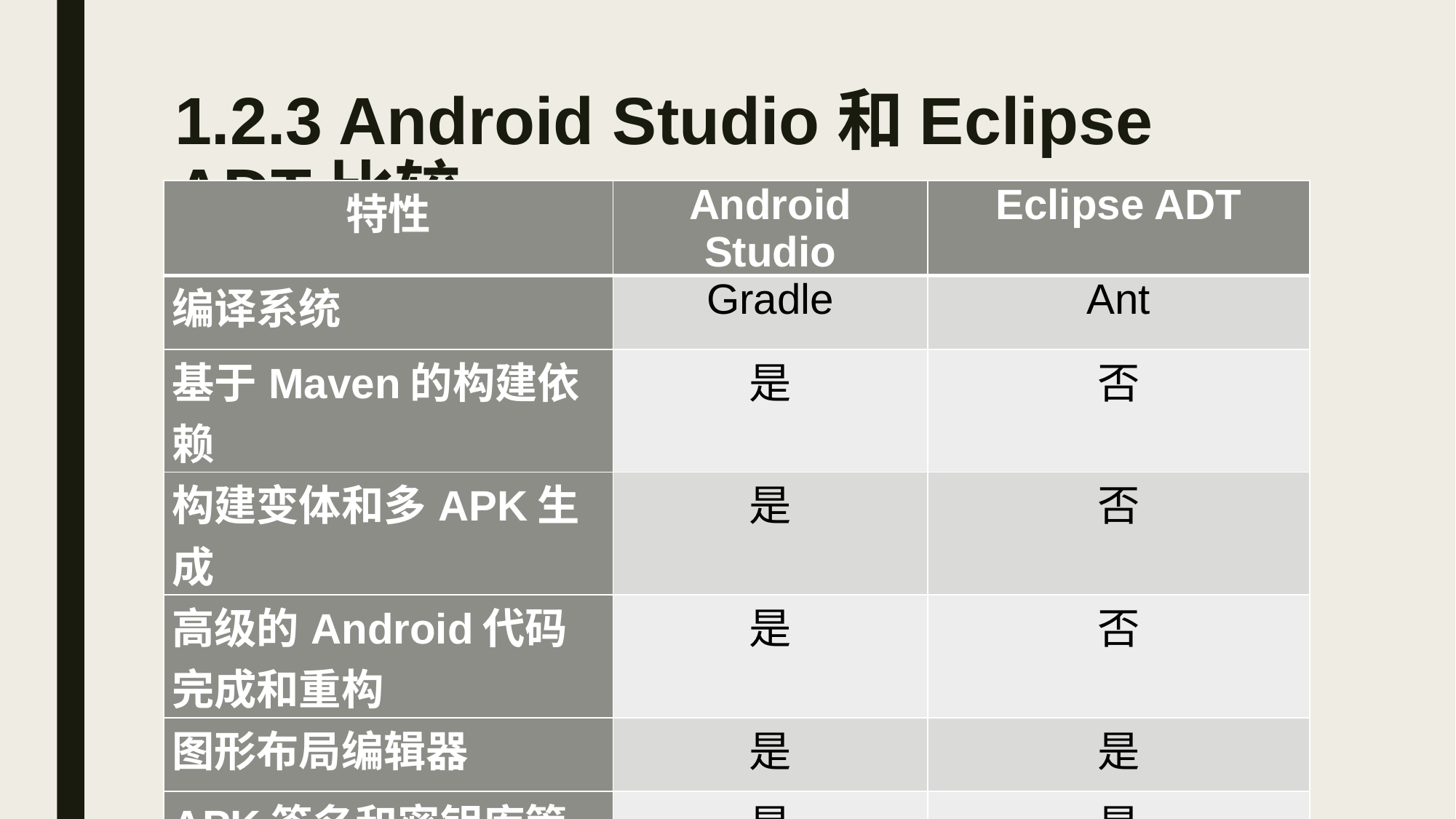

# 1.2.3 Android Studio和Eclipse ADT比较
| 特性 | Android Studio | Eclipse ADT |
| --- | --- | --- |
| 编译系统 | Gradle | Ant |
| 基于Maven的构建依赖 | 是 | 否 |
| 构建变体和多APK生成 | 是 | 否 |
| 高级的Android代码完成和重构 | 是 | 否 |
| 图形布局编辑器 | 是 | 是 |
| APK签名和密钥库管理 | 是 | 是 |
| NDK支持 | Beta | 是 |